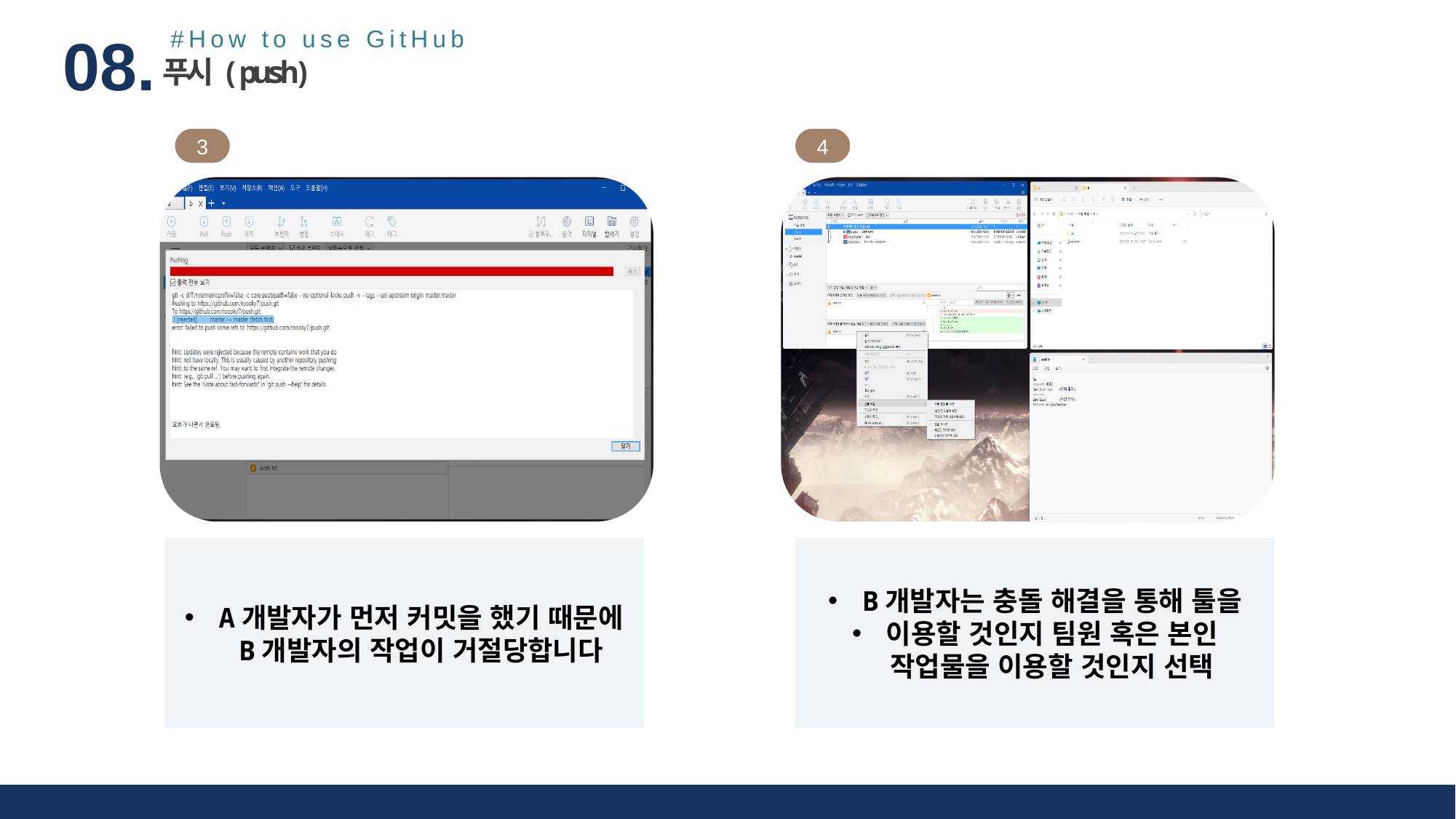

#How to use GitHub
08.
푸시(push)
3

4

A개발자가 먼저 커밋을 했기 때문에 B개발자의 작업이 거절당합니다
B개발자는 충돌 해결을 통해 툴을
이용할 것인지 팀원 혹은 본인 작업물을 이용할 것인지 선택